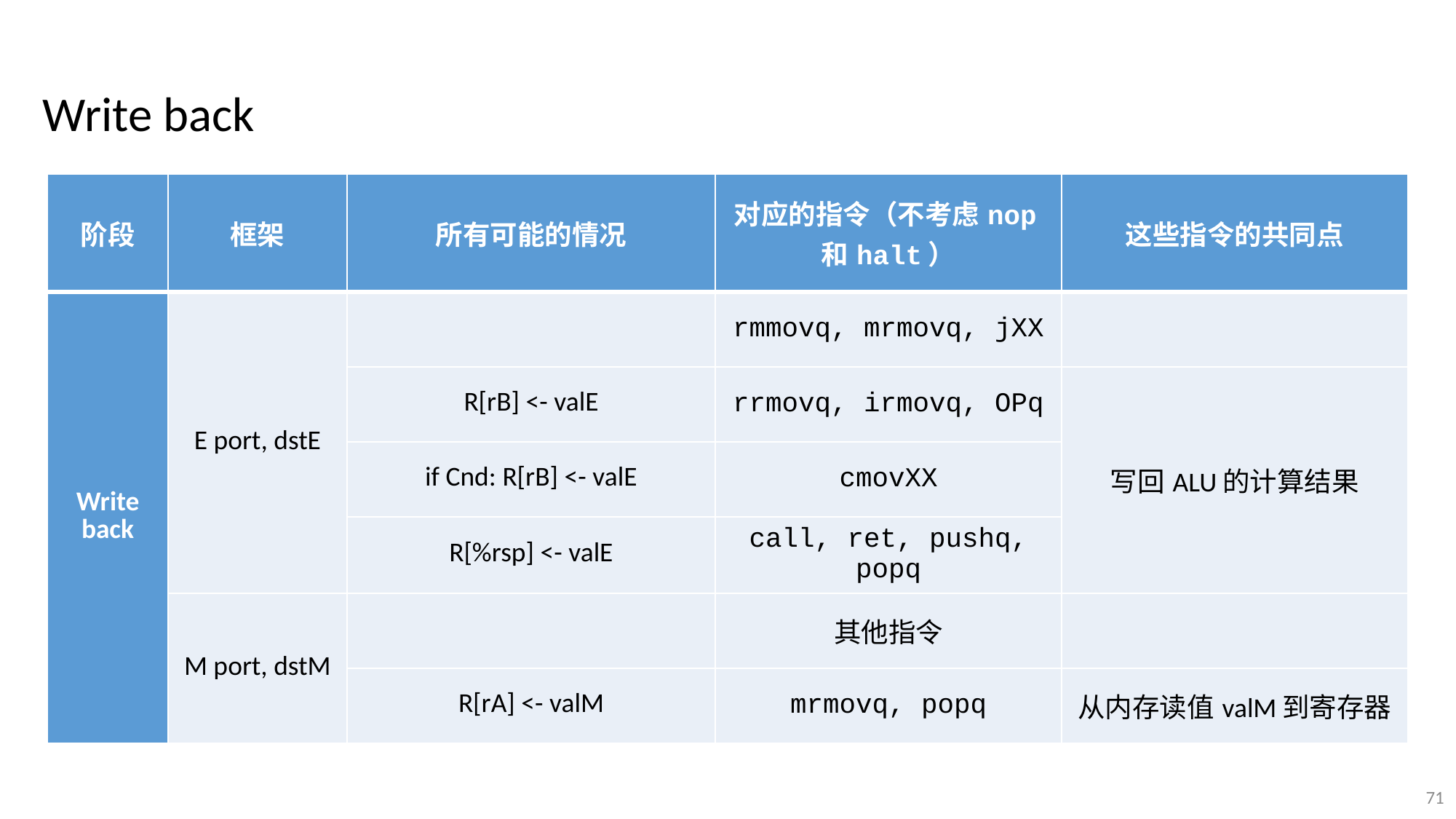

Write back
| 阶段 | 框架 | 所有可能的情况 | 对应的指令（不考虑nop和halt） | 这些指令的共同点 |
| --- | --- | --- | --- | --- |
| Write back | E port, dstE |  | rmmovq, mrmovq, jXX |  |
|  |  | R[rB] <- valE | rrmovq, irmovq, OPq | 写回ALU的计算结果 |
|  |  | if Cnd: R[rB] <- valE | cmovXX |  |
|  |  | R[%rsp] <- valE | call, ret, pushq, popq |  |
|  | M port, dstM |  | 其他指令 |  |
|  |  | R[rA] <- valM | mrmovq, popq | 从内存读值valM到寄存器 |
71